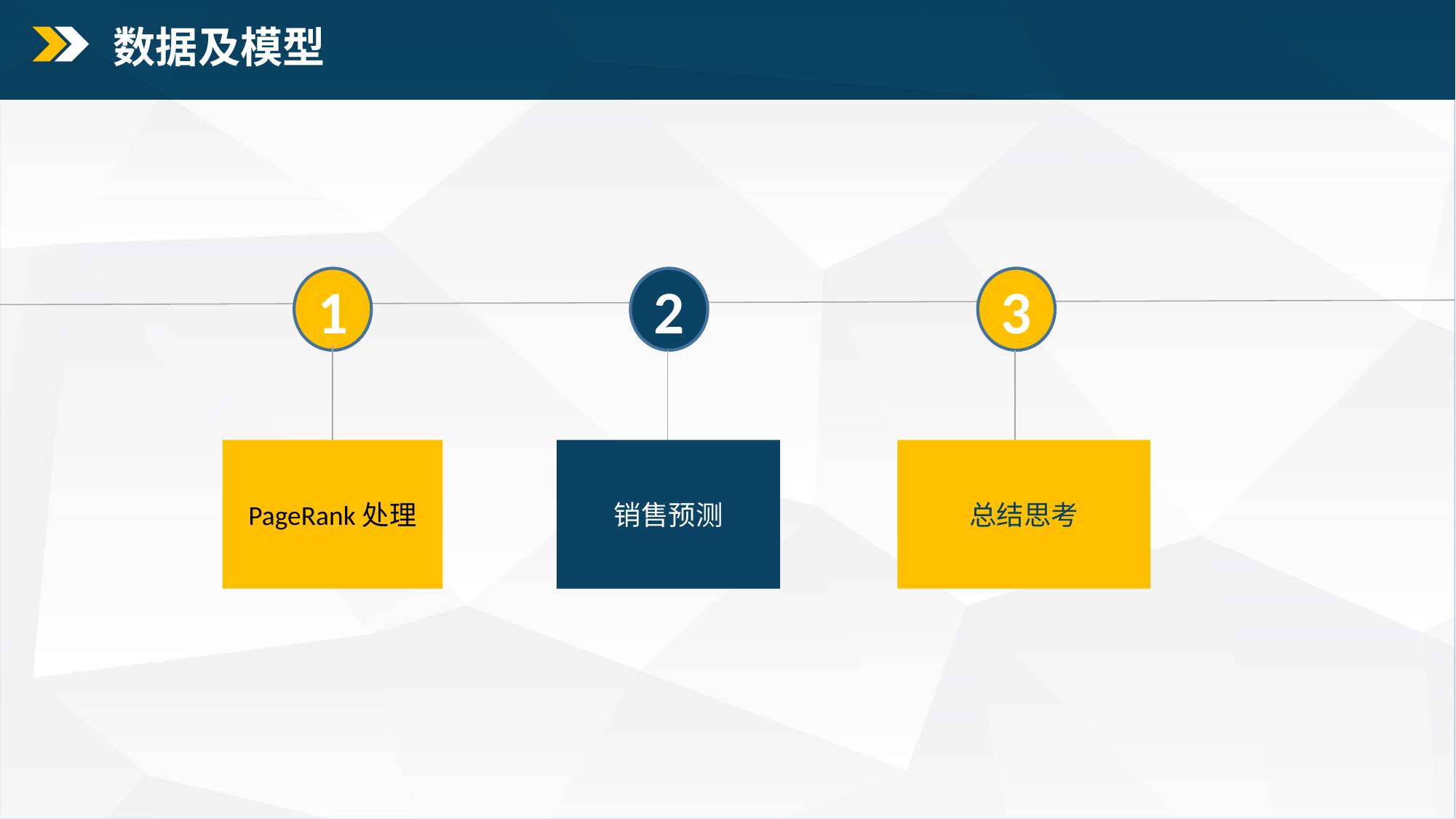

数据及模型
1
2
3
PageRank处理
销售预测
总结思考